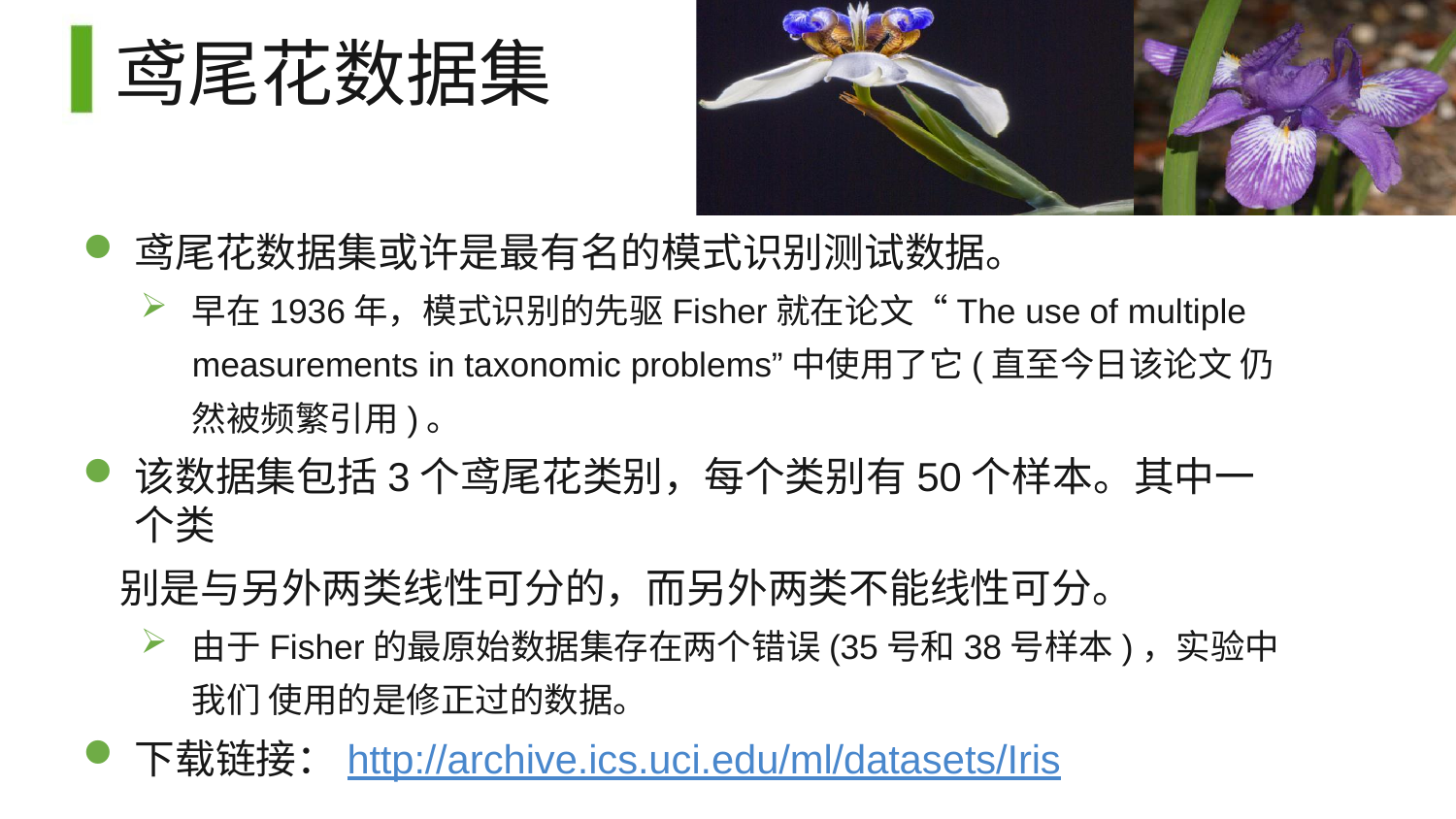

# 鸢尾花数据集

鸢尾花数据集或许是最有名的模式识别测试数据。
早在1936年，模式识别的先驱Fisher就在论文“The use of multiple  measurements in taxonomic problems”中使用了它(直至今日该论文 仍然被频繁引用)。
该数据集包括3个鸢尾花类别，每个类别有50个样本。其中一个类
别是与另外两类线性可分的，而另外两类不能线性可分。
由于Fisher的最原始数据集存在两个错误(35号和38号样本)，实验中我们 使用的是修正过的数据。
下载链接：http://archive.ics.uci.edu/ml/datasets/Iris